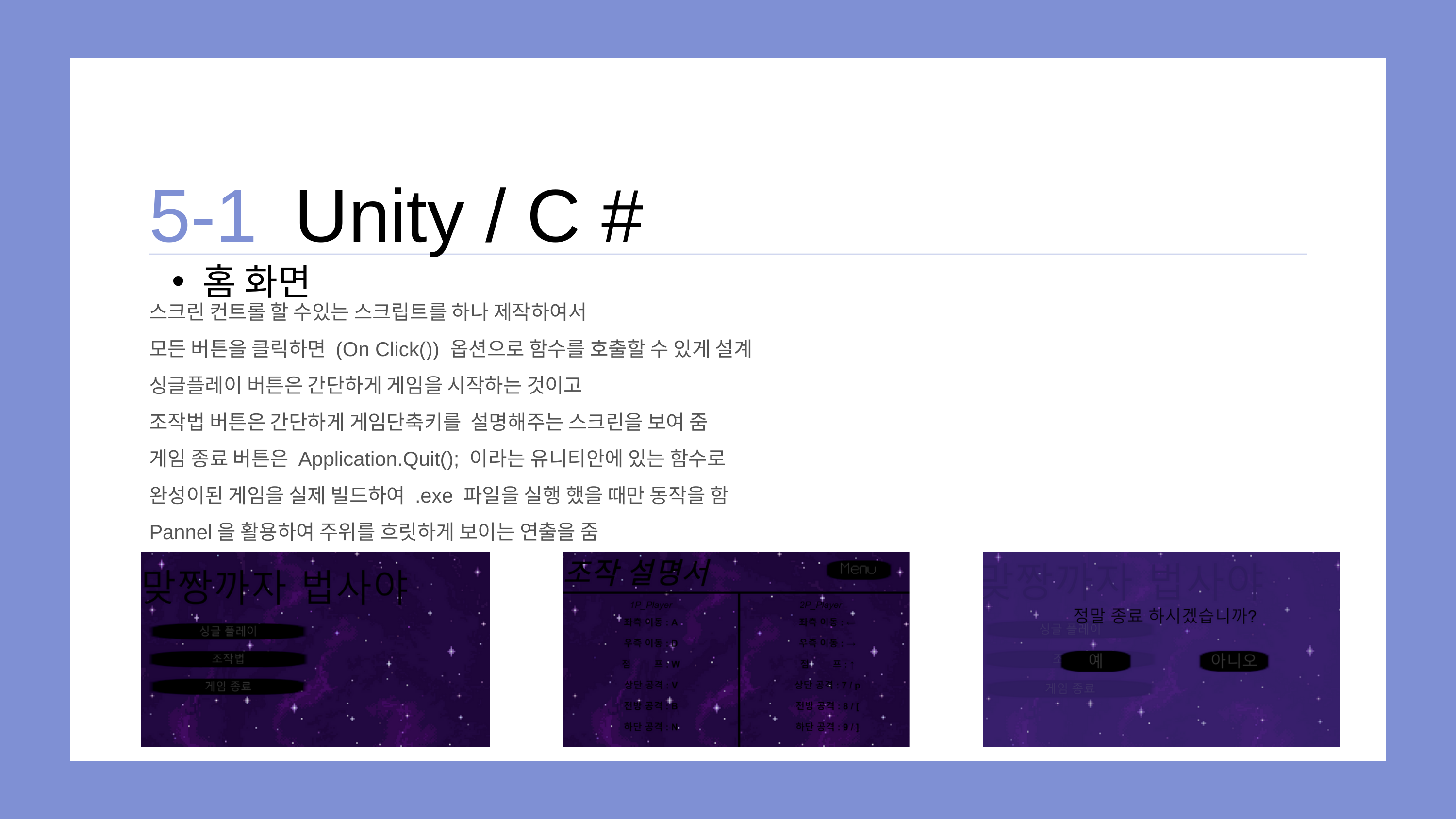

5-1
Unity / C #
홈 화면

스크린 컨트롤 할 수있는 스크립트를 하나 제작하여서
모든 버튼을 클릭하면 (On Click()) 옵션으로 함수를 호출할 수 있게 설계
싱글플레이 버튼은 간단하게 게임을 시작하는 것이고
조작법 버튼은 간단하게 게임단축키를  설명해주는 스크린을 보여 줌
게임 종료 버튼은 Application.Quit(); 이라는 유니티안에 있는 함수로
완성이된 게임을 실제 빌드하여 .exe 파일을 실행 했을 때만 동작을 함
Pannel을 활용하여 주위를 흐릿하게 보이는 연출을 줌